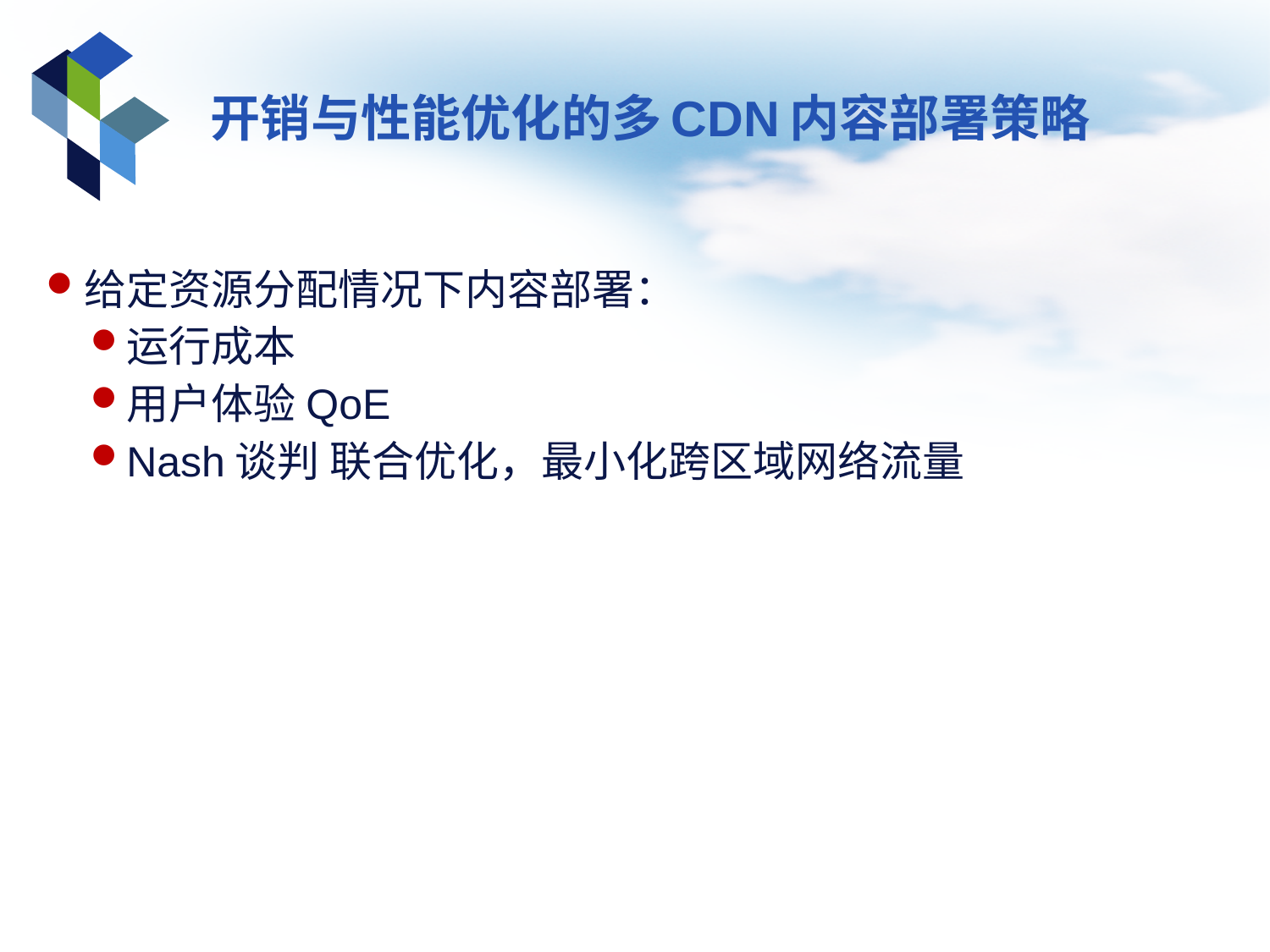

# 开销与性能优化的多CDN内容部署策略
给定资源分配情况下内容部署：
运行成本
用户体验QoE
Nash谈判 联合优化，最小化跨区域网络流量